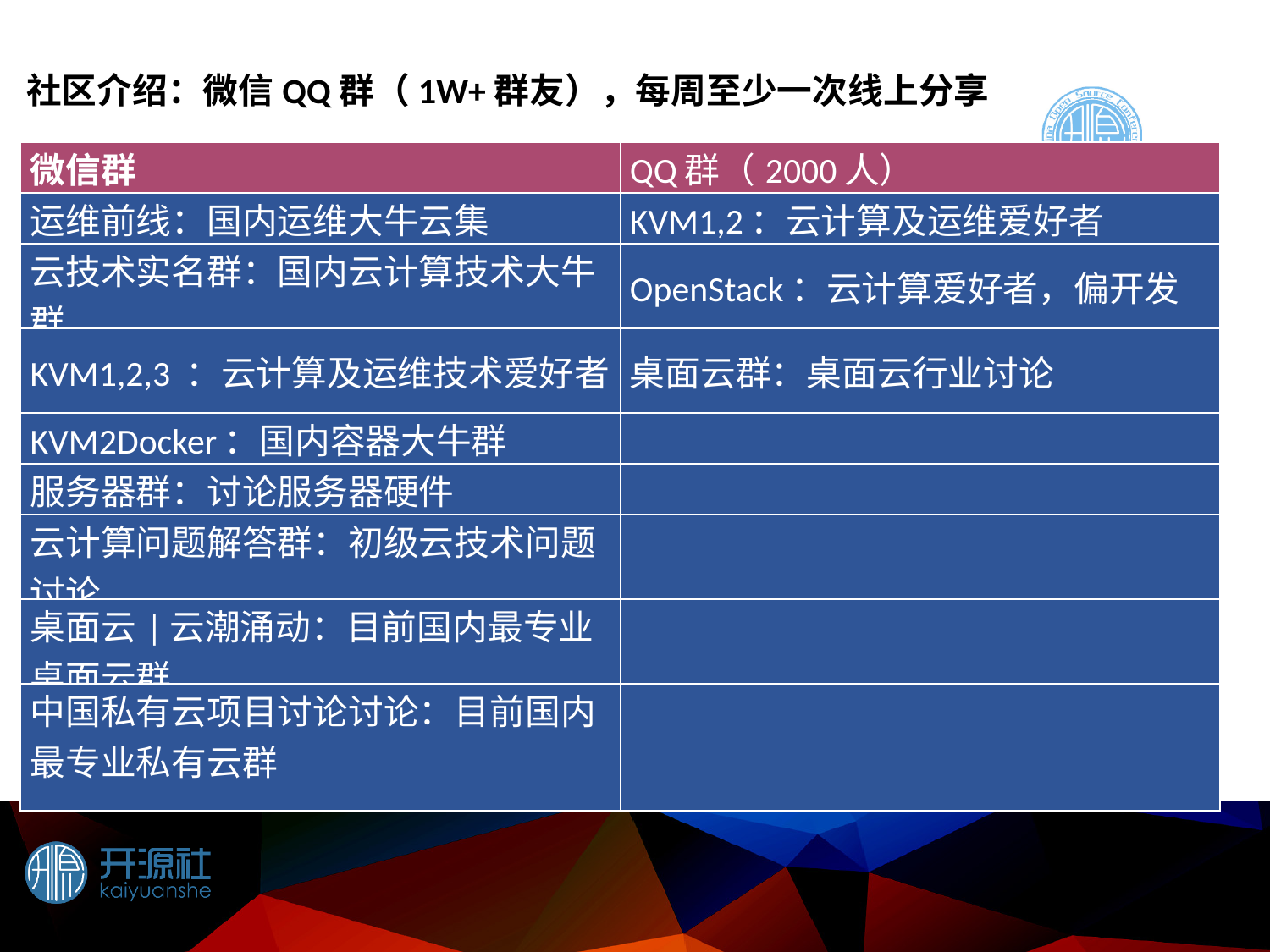

社区介绍：微信QQ群（1W+群友），每周至少一次线上分享
| 微信群 | QQ群（2000人） |
| --- | --- |
| 运维前线：国内运维大牛云集 | KVM1,2：云计算及运维爱好者 |
| 云技术实名群：国内云计算技术大牛群 | OpenStack：云计算爱好者，偏开发 |
| KVM1,2,3 ：云计算及运维技术爱好者 | 桌面云群：桌面云行业讨论 |
| KVM2Docker：国内容器大牛群 |  |
| 服务器群：讨论服务器硬件 |  |
| 云计算问题解答群：初级云技术问题讨论 |  |
| 桌面云|云潮涌动：目前国内最专业桌面云群 |  |
| 中国私有云项目讨论讨论：目前国内最专业私有云群 |  |